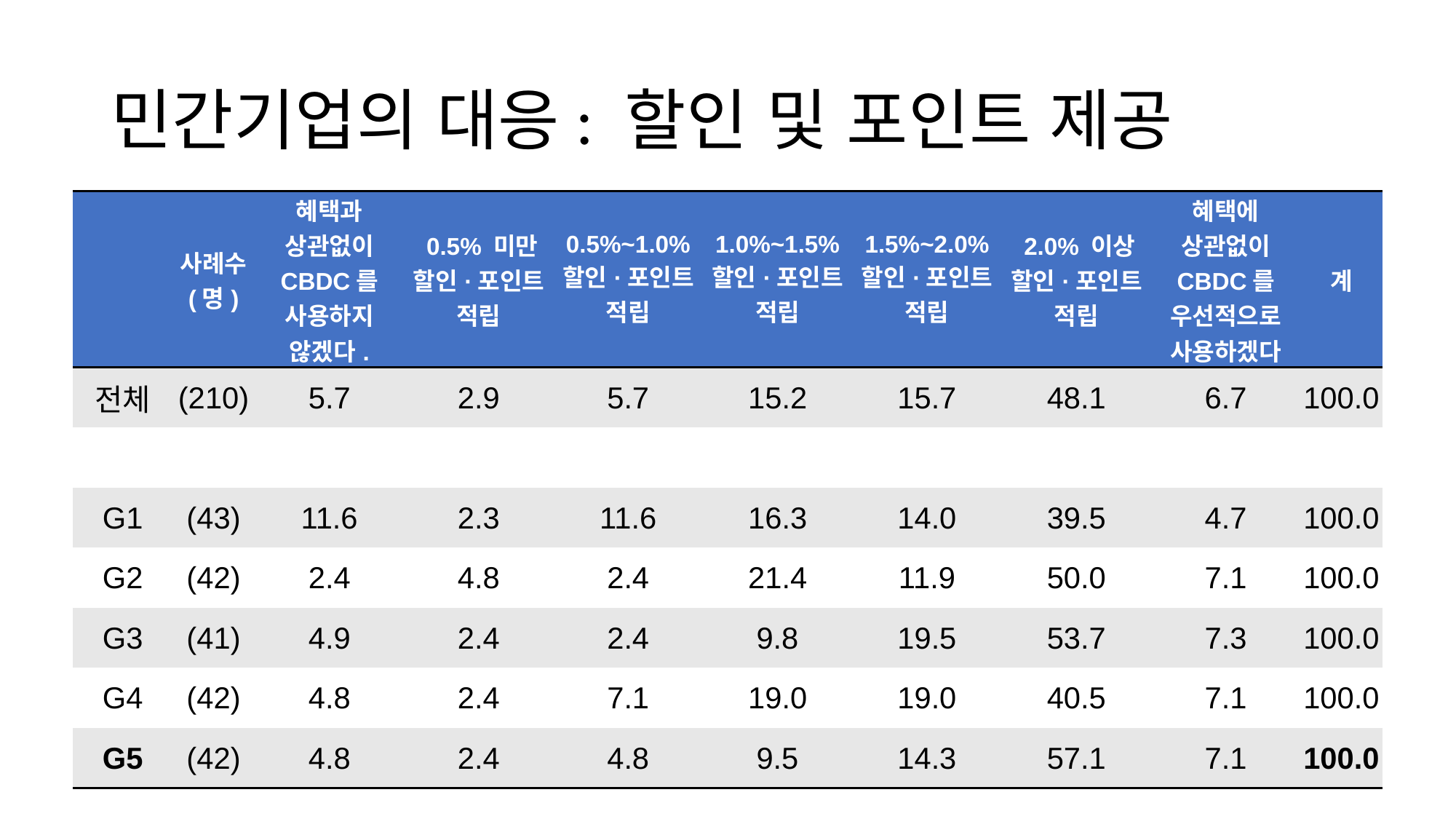

# 민간기업의 대응: 할인 및 포인트 제공
|  | 사례수 (명) | 혜택과 상관없이 CBDC를 사용하지 않겠다. | 0.5% 미만 할인·포인트 적립 | 0.5%~1.0% 할인·포인트 적립 | 1.0%~1.5% 할인·포인트 적립 | 1.5%~2.0% 할인·포인트 적립 | 2.0% 이상 할인·포인트 적립 | 혜택에 상관없이 CBDC를 우선적으로 사용하겠다 | 계 |
| --- | --- | --- | --- | --- | --- | --- | --- | --- | --- |
| 전체 | (210) | 5.7 | 2.9 | 5.7 | 15.2 | 15.7 | 48.1 | 6.7 | 100.0 |
|  |  |  |  |  |  |  |  |  |  |
| G1 | (43) | 11.6 | 2.3 | 11.6 | 16.3 | 14.0 | 39.5 | 4.7 | 100.0 |
| G2 | (42) | 2.4 | 4.8 | 2.4 | 21.4 | 11.9 | 50.0 | 7.1 | 100.0 |
| G3 | (41) | 4.9 | 2.4 | 2.4 | 9.8 | 19.5 | 53.7 | 7.3 | 100.0 |
| G4 | (42) | 4.8 | 2.4 | 7.1 | 19.0 | 19.0 | 40.5 | 7.1 | 100.0 |
| G5 | (42) | 4.8 | 2.4 | 4.8 | 9.5 | 14.3 | 57.1 | 7.1 | 100.0 |